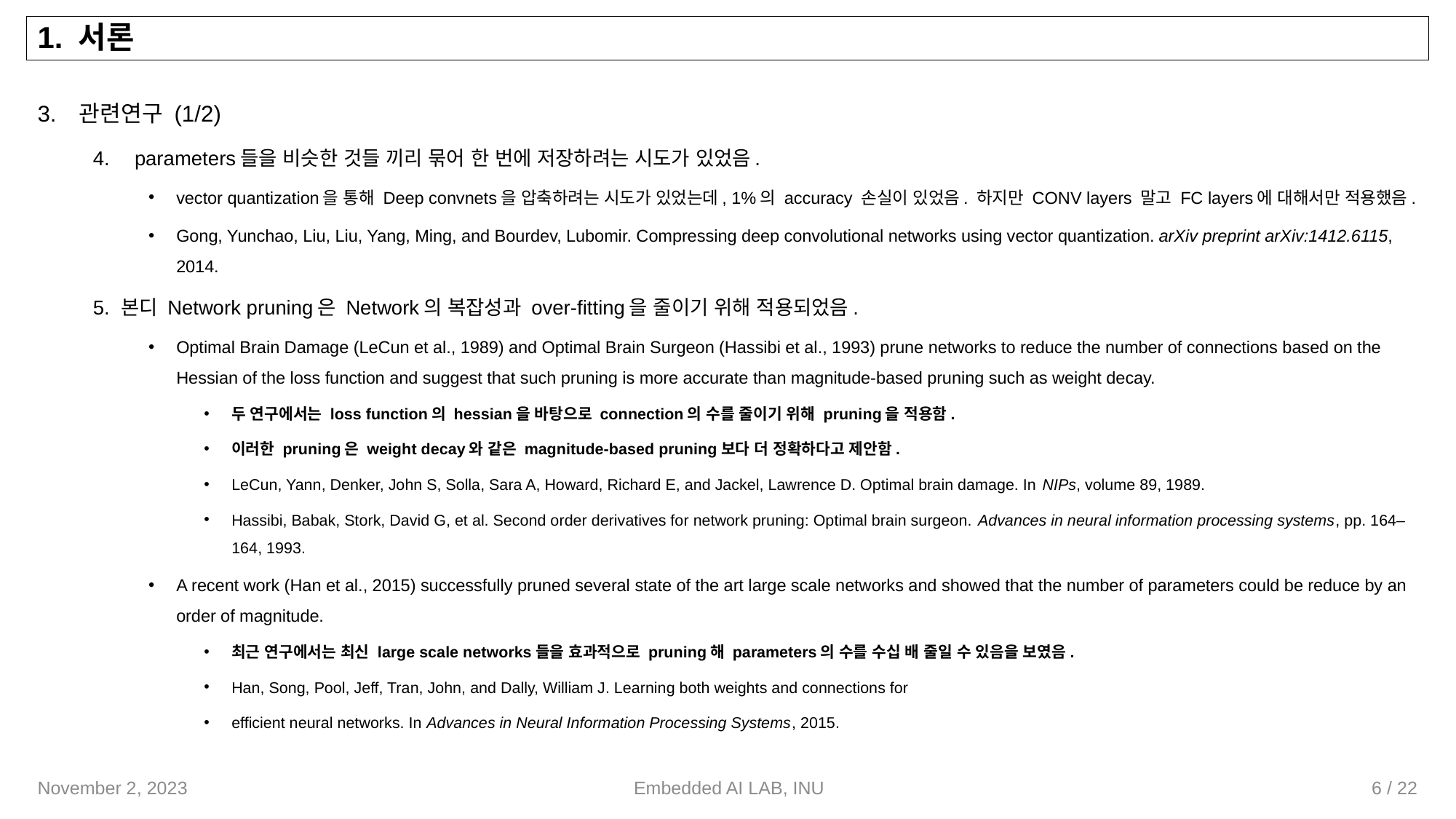

# 1. 서론
관련연구 (1/2)
parameters들을 비슷한 것들 끼리 묶어 한 번에 저장하려는 시도가 있었음.
vector quantization을 통해 Deep convnets을 압축하려는 시도가 있었는데, 1%의 accuracy 손실이 있었음. 하지만 CONV layers 말고 FC layers에 대해서만 적용했음.
Gong, Yunchao, Liu, Liu, Yang, Ming, and Bourdev, Lubomir. Compressing deep convolutional networks using vector quantization. arXiv preprint arXiv:1412.6115, 2014.
본디 Network pruning은 Network의 복잡성과 over-fitting을 줄이기 위해 적용되었음.
Optimal Brain Damage (LeCun et al., 1989) and Optimal Brain Surgeon (Hassibi et al., 1993) prune networks to reduce the number of connections based on the Hessian of the loss function and suggest that such pruning is more accurate than magnitude-based pruning such as weight decay.
두 연구에서는 loss function의 hessian을 바탕으로 connection의 수를 줄이기 위해 pruning을 적용함.
이러한 pruning은 weight decay와 같은 magnitude-based pruning보다 더 정확하다고 제안함.
LeCun, Yann, Denker, John S, Solla, Sara A, Howard, Richard E, and Jackel, Lawrence D. Optimal brain damage. In NIPs, volume 89, 1989.
Hassibi, Babak, Stork, David G, et al. Second order derivatives for network pruning: Optimal brain surgeon. Advances in neural information processing systems, pp. 164–164, 1993.
A recent work (Han et al., 2015) successfully pruned several state of the art large scale networks and showed that the number of parameters could be reduce by an order of magnitude.
최근 연구에서는 최신 large scale networks들을 효과적으로 pruning해 parameters의 수를 수십 배 줄일 수 있음을 보였음.
Han, Song, Pool, Jeff, Tran, John, and Dally, William J. Learning both weights and connections for
efficient neural networks. In Advances in Neural Information Processing Systems, 2015.

Embedded AI LAB, INU
6 / 22
November 2, 2023